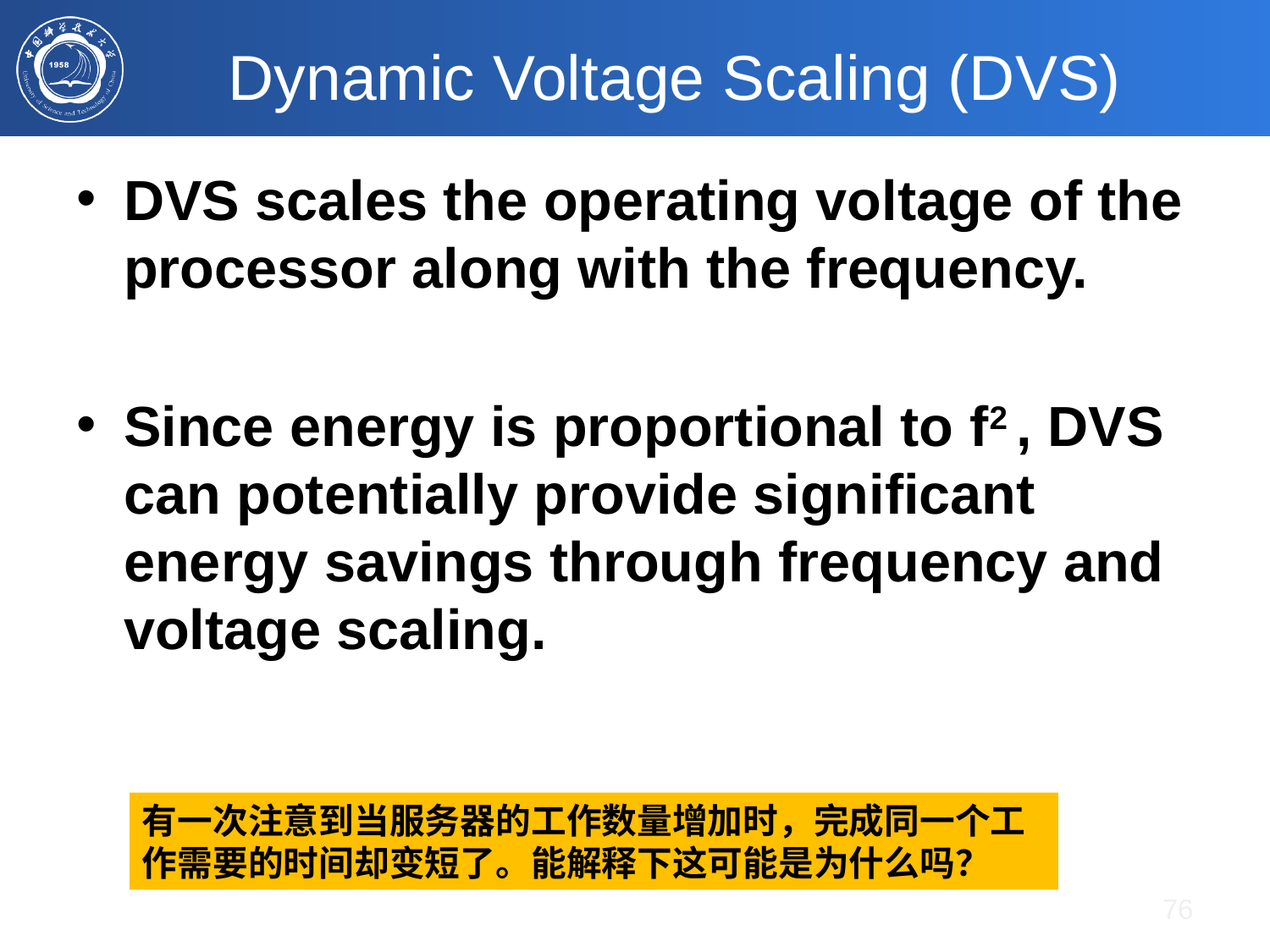

# Dynamic Voltage Scaling (DVS)
DVS scales the operating voltage of the processor along with the frequency.

Since energy is proportional to f2 , DVS can potentially provide significant energy savings through frequency and voltage scaling.
有一次注意到当服务器的工作数量增加时，完成同一个工作需要的时间却变短了。能解释下这可能是为什么吗？
76